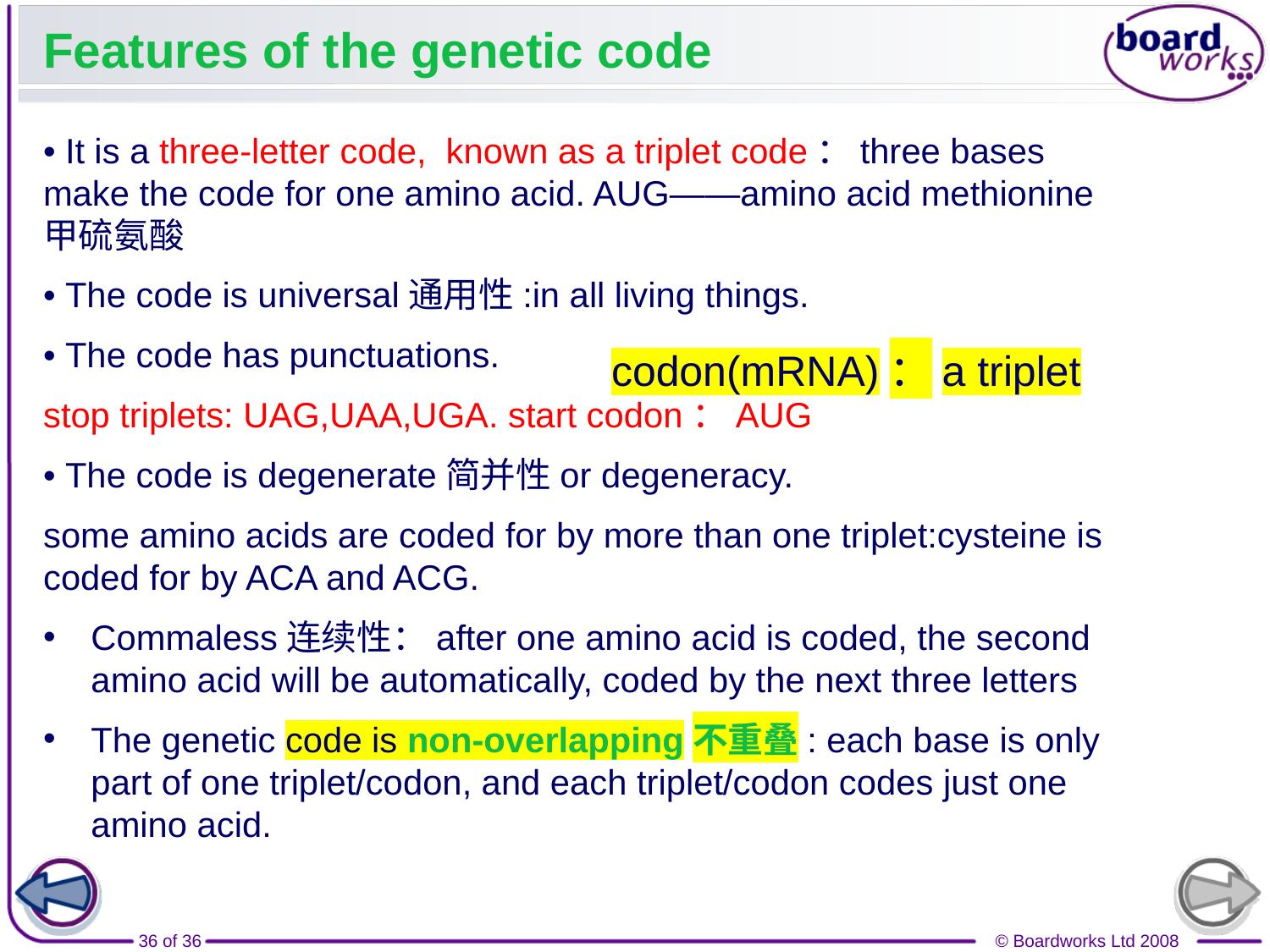

# Features of the genetic code
• It is a three-letter code,  known as a triplet code：three bases make the code for one amino acid. AUG——amino acid methionine甲硫氨酸
• The code is universal通用性:in all living things.
• The code has punctuations.
stop triplets: UAG,UAA,UGA. start codon：AUG
• The code is degenerate简并性or degeneracy.
some amino acids are coded for by more than one triplet:cysteine is coded for by ACA and ACG.
Commaless连续性：after one amino acid is coded, the second amino acid will be automatically, coded by the next three letters
The genetic code is non-overlapping不重叠: each base is only part of one triplet/codon, and each triplet/codon codes just one amino acid.

codon(mRNA)：a triplet